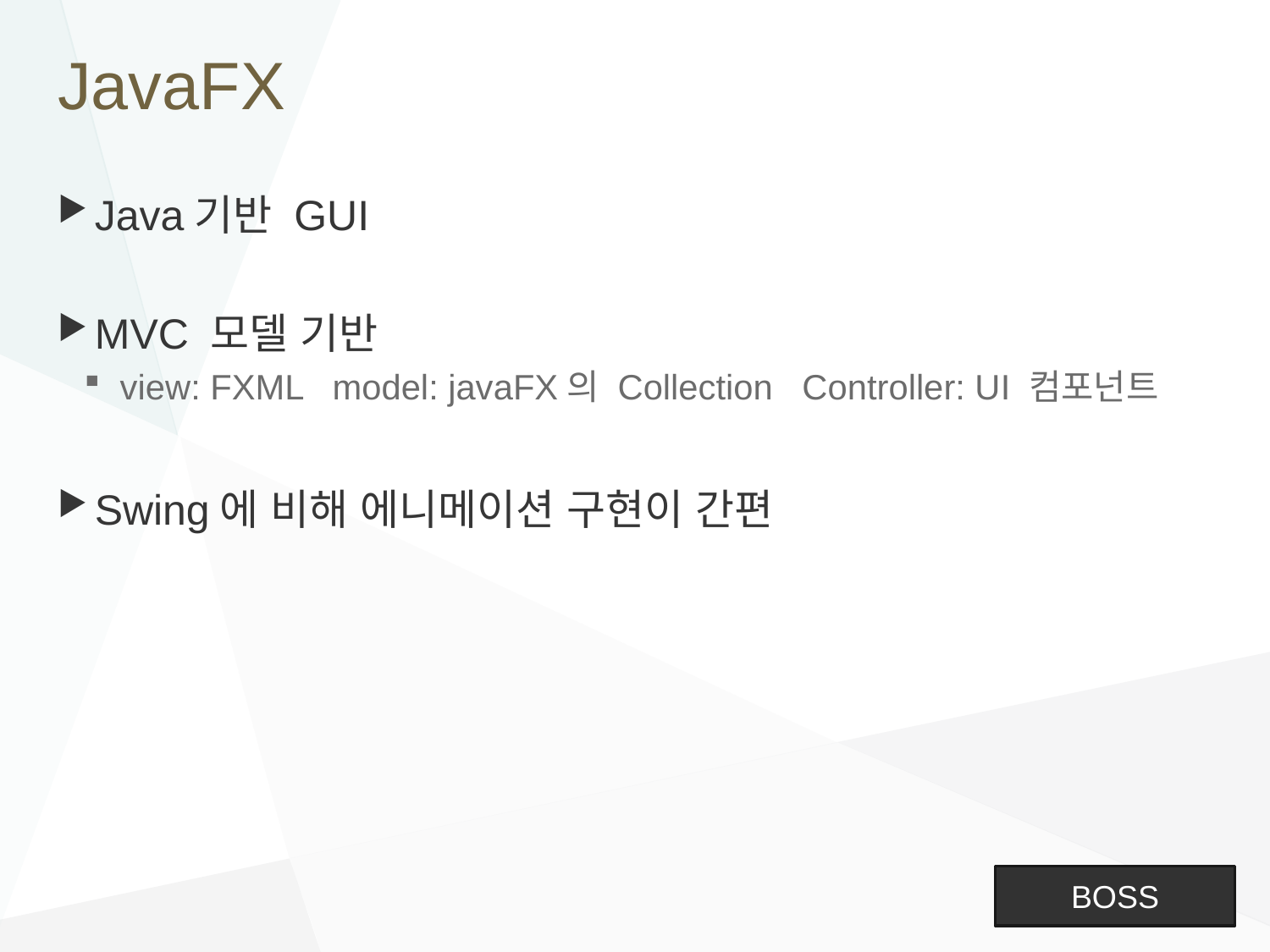

# JavaFX
Java기반 GUI

MVC 모델 기반
view: FXML   model: javaFX의 Collection   Controller: UI 컴포넌트

Swing에 비해 에니메이션 구현이 간편
BOSS